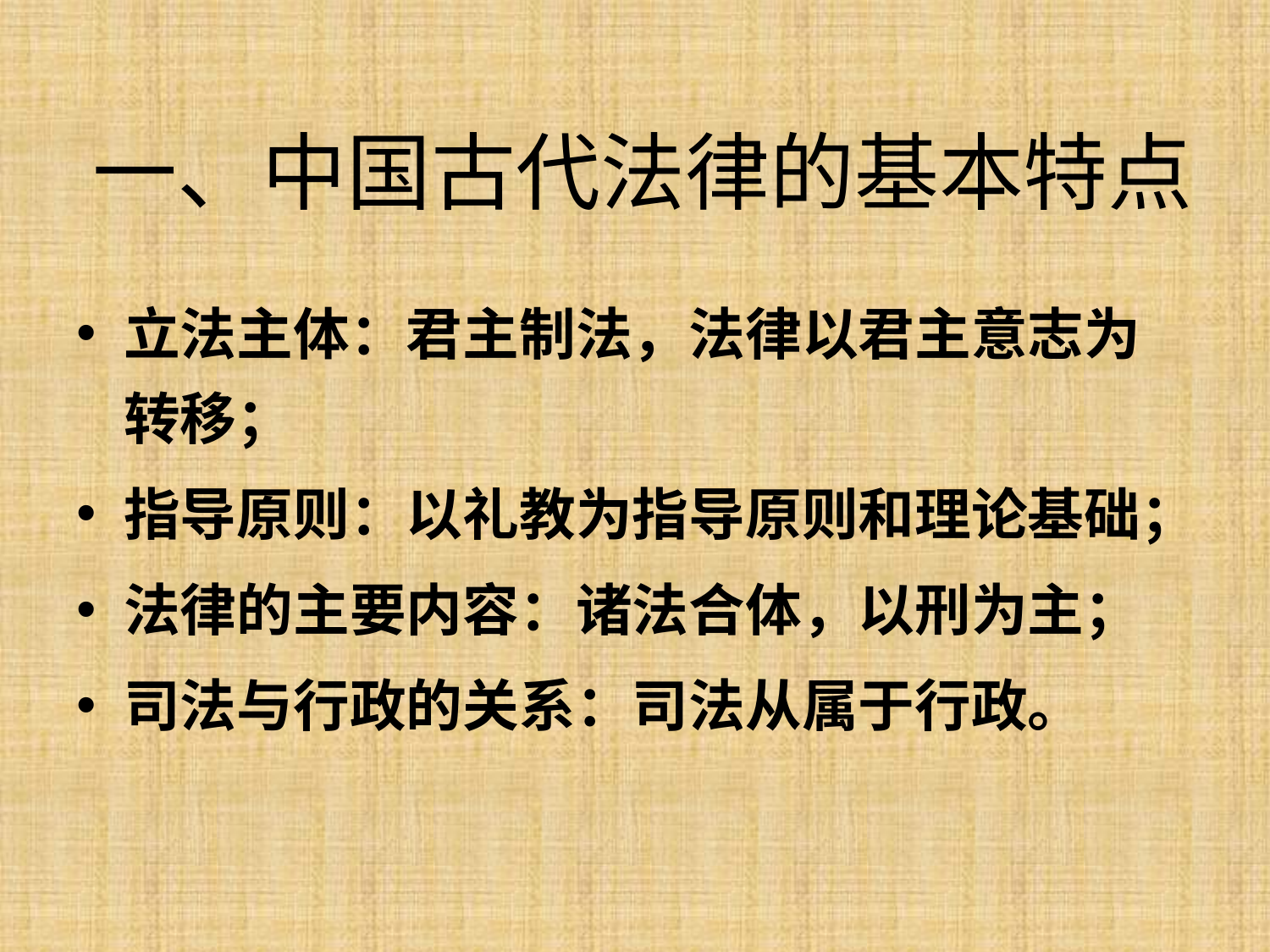

一、中国古代法律的基本特点

立法主体：君主制法，法律以君主意志为转移；
指导原则：以礼教为指导原则和理论基础；
法律的主要内容：诸法合体，以刑为主；
司法与行政的关系：司法从属于行政。